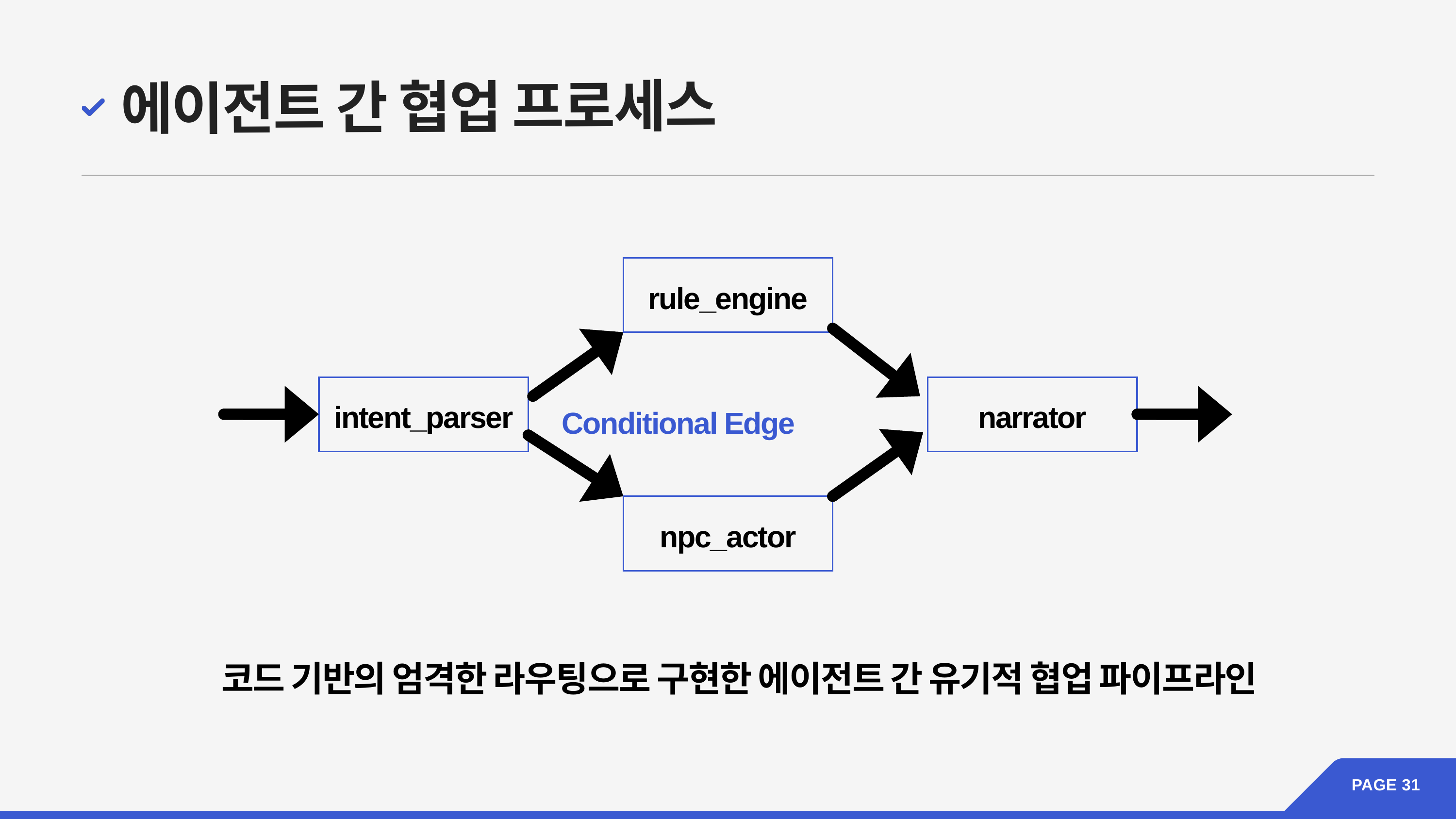

에이전트 간 협업 프로세스

rule_engine

intent_parser
narrator
Conditional Edge

npc_actor
코드 기반의 엄격한 라우팅으로 구현한 에이전트 간 유기적 협업 파이프라인

PAGE 31